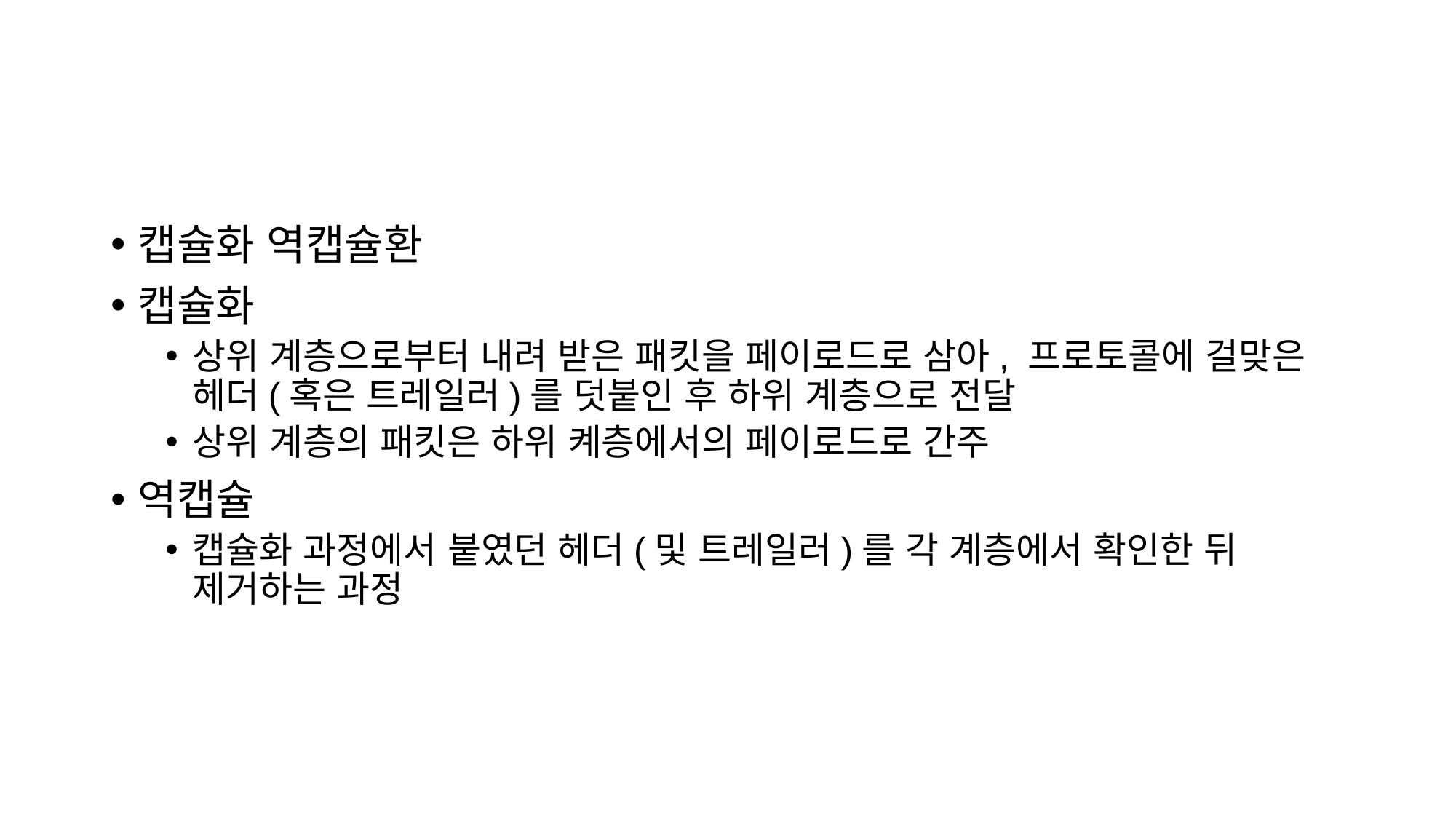

#
캡슐화 역캡슐환
캡슐화
상위 계층으로부터 내려 받은 패킷을 페이로드로 삼아, 프로토콜에 걸맞은 헤더(혹은 트레일러)를 덧붙인 후 하위 계층으로 전달
상위 계층의 패킷은 하위 켸층에서의 페이로드로 간주
역캡슐
캡슐화 과정에서 붙였던 헤더(및 트레일러)를 각 계층에서 확인한 뒤 제거하는 과정